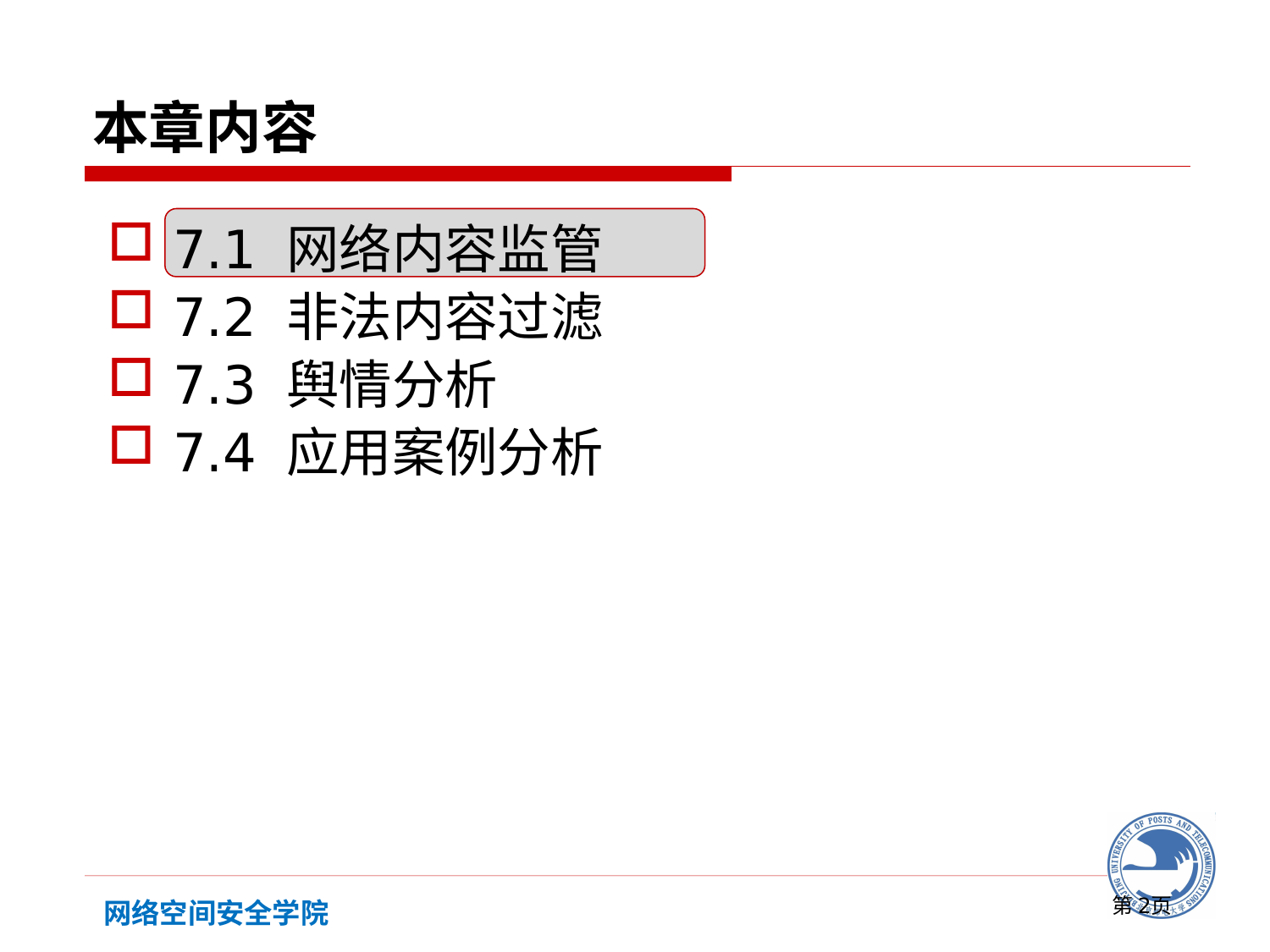

# 本章内容

7.1 网络内容监管
7.2 非法内容过滤
7.3 舆情分析
7.4 应用案例分析

2